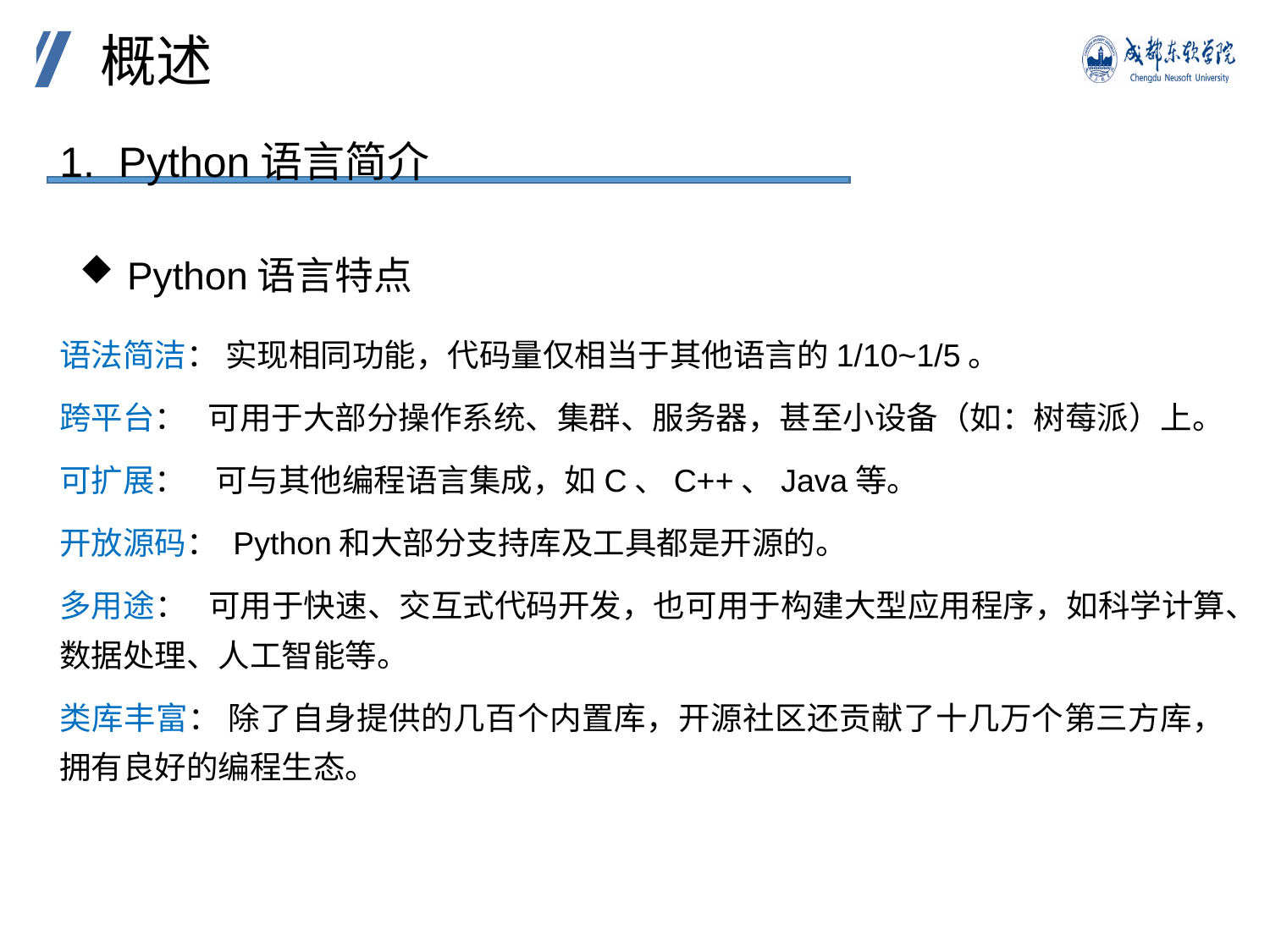

概述
1.  Python语言简介

Python语言特点
语法简洁： 实现相同功能，代码量仅相当于其他语言的1/10~1/5。
跨平台：   可用于大部分操作系统、集群、服务器，甚至小设备（如：树莓派）上。
可扩展：    可与其他编程语言集成，如C、C++、Java等。
开放源码： Python和大部分支持库及工具都是开源的。
多用途：   可用于快速、交互式代码开发，也可用于构建大型应用程序，如科学计算、数据处理、人工智能等。
类库丰富： 除了自身提供的几百个内置库，开源社区还贡献了十几万个第三方库，拥有良好的编程生态。